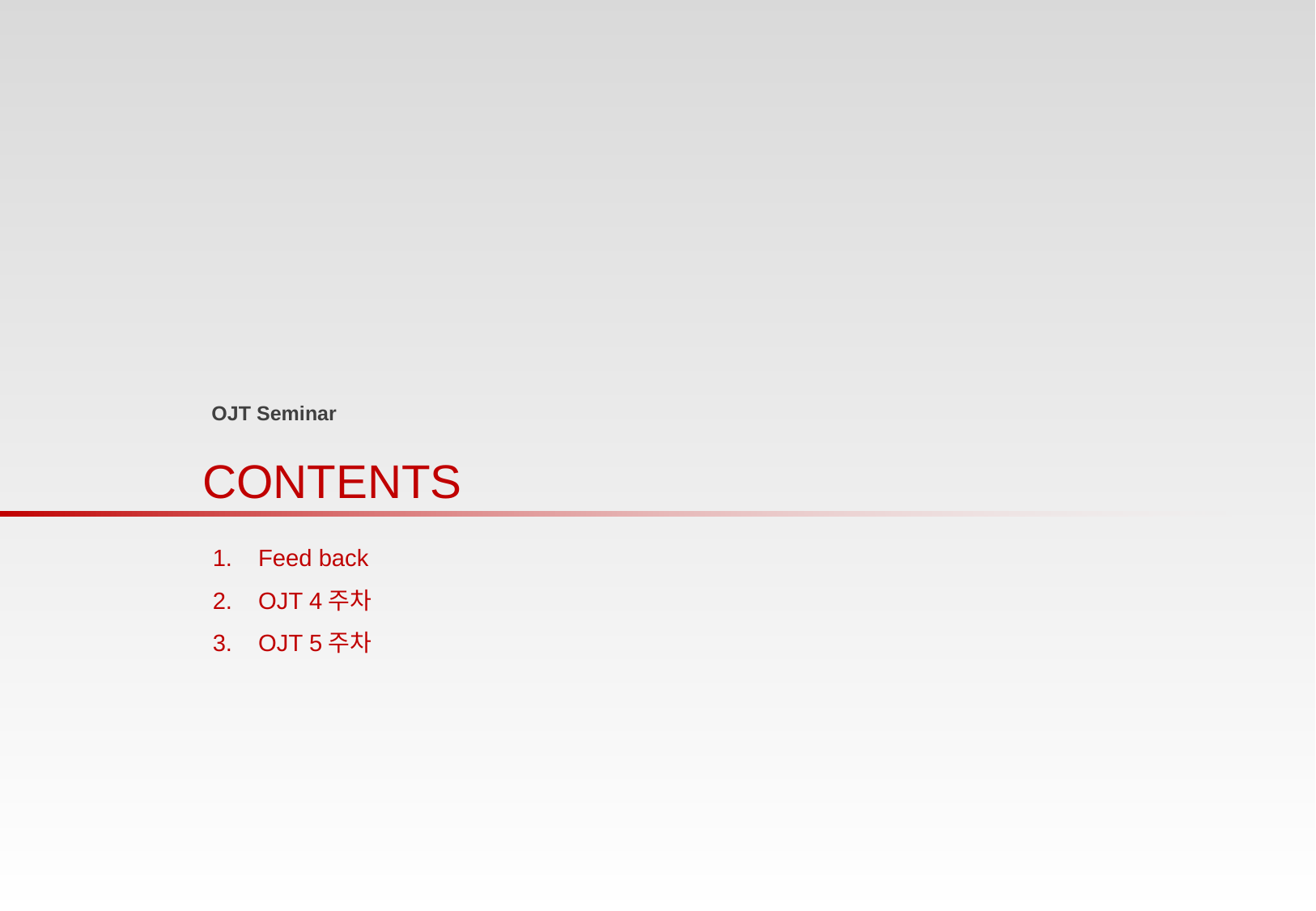

OJT Seminar
Feed back
OJT 4주차
OJT 5주차